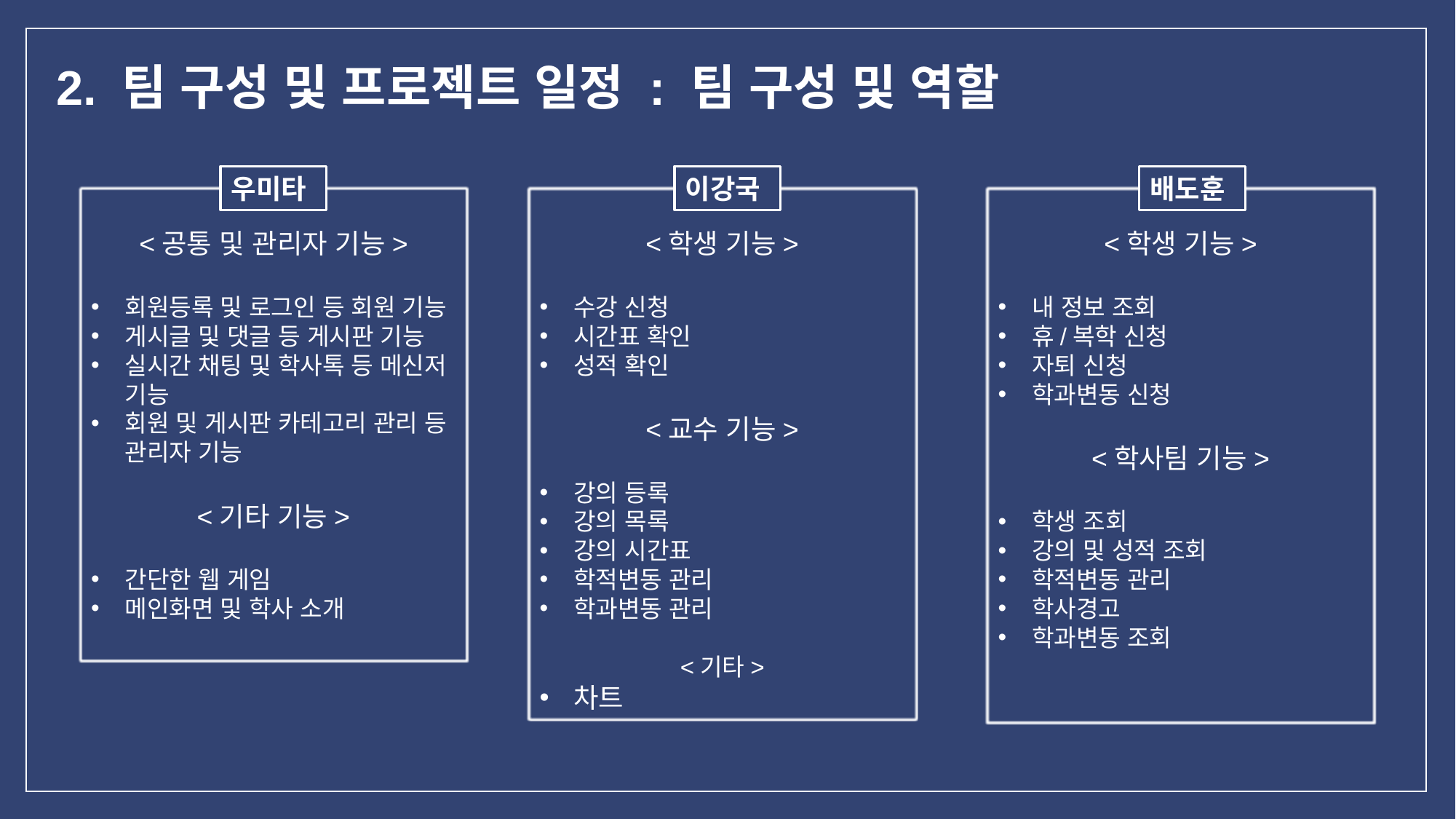

2. 팀 구성 및 프로젝트 일정 : 팀 구성 및 역할
우미타
이강국
배도훈

<학생 기능>

내 정보 조회
휴/복학 신청
자퇴 신청
학과변동 신청

<학사팀 기능>

학생 조회
강의 및 성적 조회
학적변동 관리
학사경고
학과변동 조회

<공통 및 관리자 기능>

회원등록 및 로그인 등 회원 기능
게시글 및 댓글 등 게시판 기능
실시간 채팅 및 학사톡 등 메신저 기능
회원 및 게시판 카테고리 관리 등 관리자 기능

<기타 기능>

간단한 웹 게임
메인화면 및 학사 소개

<학생 기능>

수강 신청
시간표 확인
성적 확인

<교수 기능>

강의 등록
강의 목록
강의 시간표
학적변동 관리
학과변동 관리

<기타>
차트